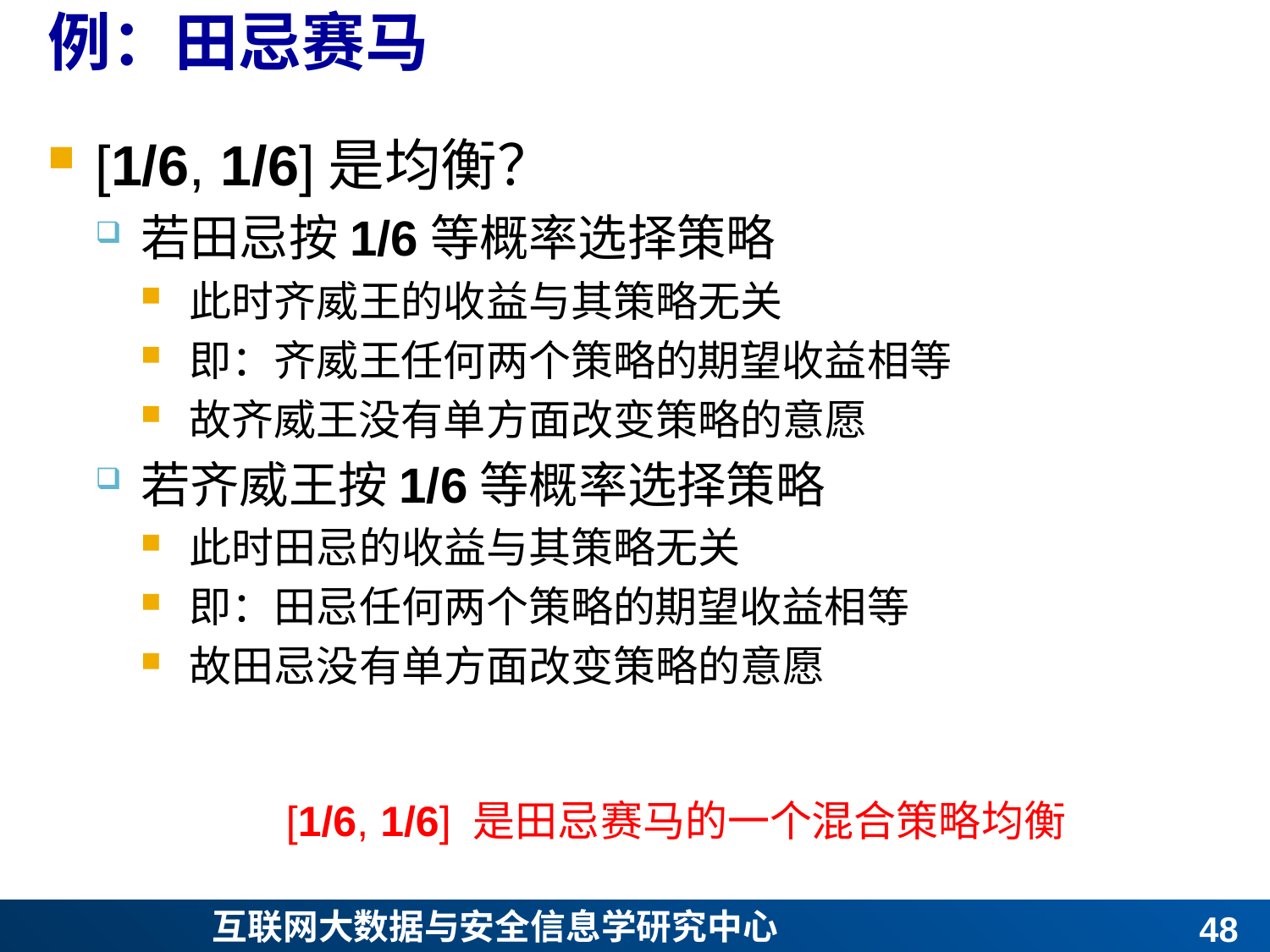

# 例：田忌赛马
[1/6, 1/6]是均衡？
若田忌按1/6等概率选择策略
此时齐威王的收益与其策略无关
即：齐威王任何两个策略的期望收益相等
故齐威王没有单方面改变策略的意愿
若齐威王按1/6等概率选择策略
此时田忌的收益与其策略无关
即：田忌任何两个策略的期望收益相等
故田忌没有单方面改变策略的意愿

[1/6, 1/6] 是田忌赛马的一个混合策略均衡
48